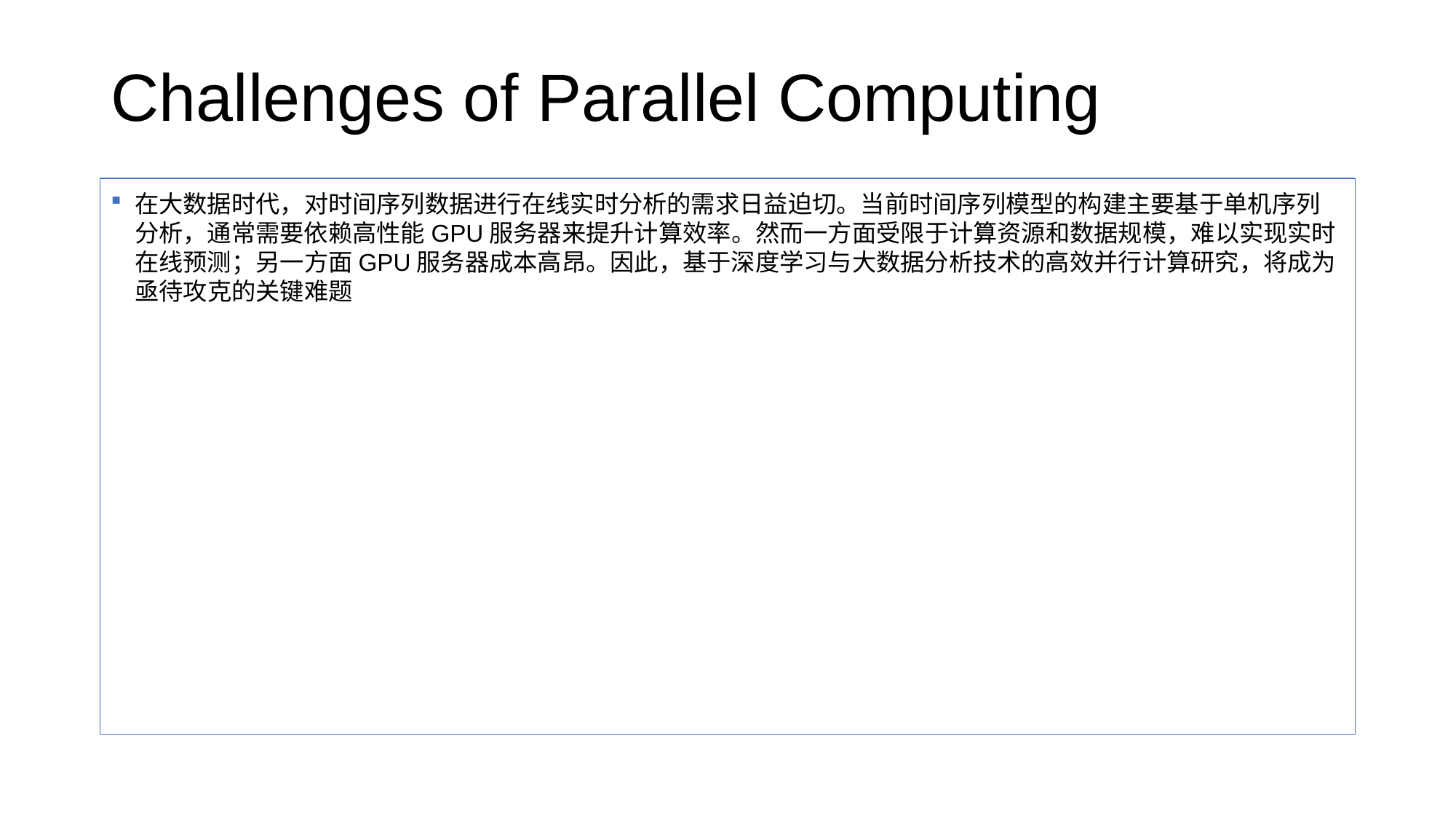

# Challenges of Parallel Computing
在大数据时代，对时间序列数据进行在线实时分析的需求日益迫切。当前时间序列模型的构建主要基于单机序列分析，通常需要依赖高性能GPU服务器来提升计算效率。然而一方面受限于计算资源和数据规模，难以实现实时在线预测；另一方面GPU服务器成本高昂。因此，基于深度学习与大数据分析技术的高效并行计算研究，将成为亟待攻克的关键难题